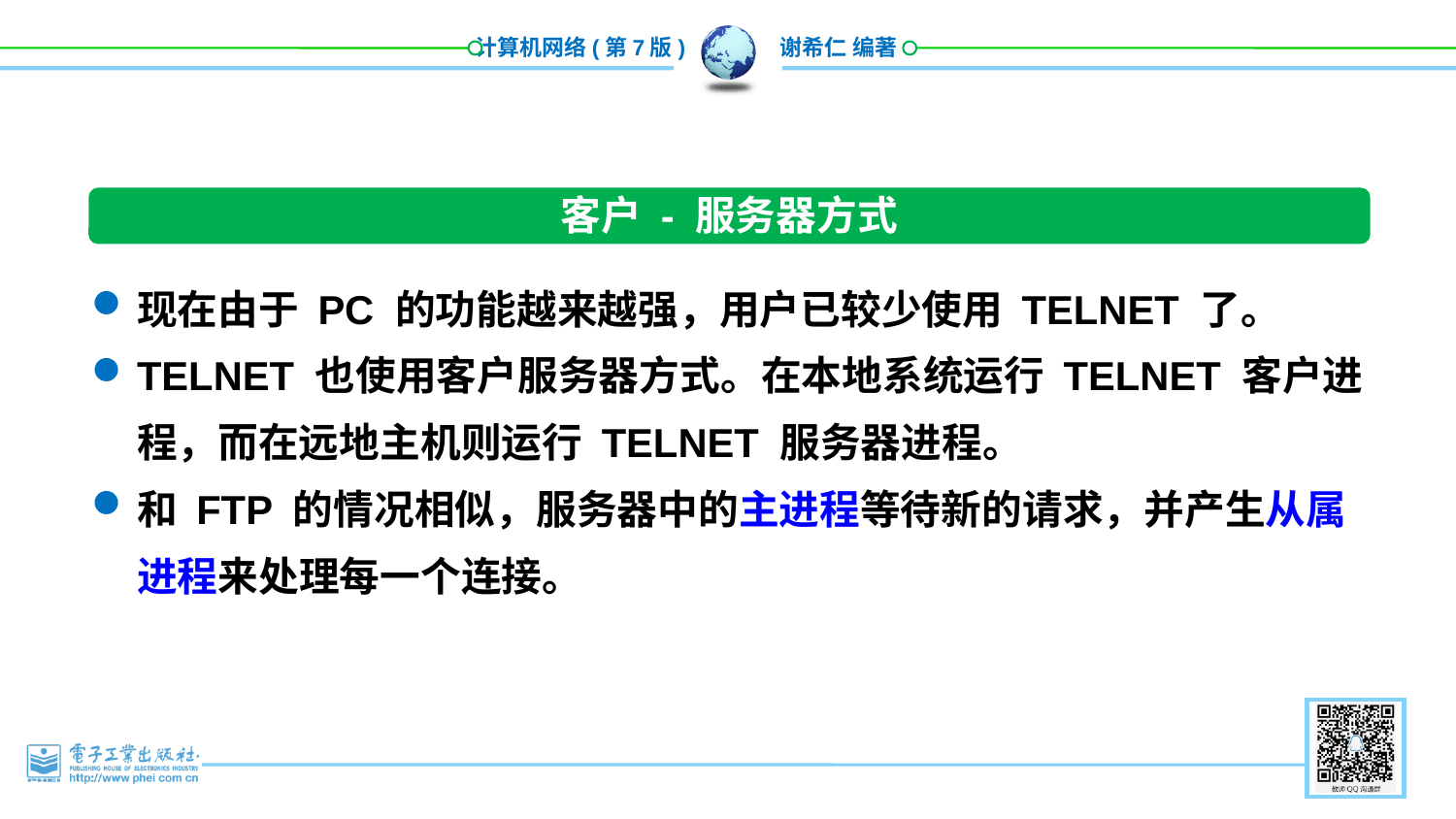

客户 - 服务器方式

现在由于 PC 的功能越来越强，用户已较少使用 TELNET 了。
TELNET 也使用客户服务器方式。在本地系统运行 TELNET 客户进程，而在远地主机则运行 TELNET 服务器进程。
和 FTP 的情况相似，服务器中的主进程等待新的请求，并产生从属进程来处理每一个连接。